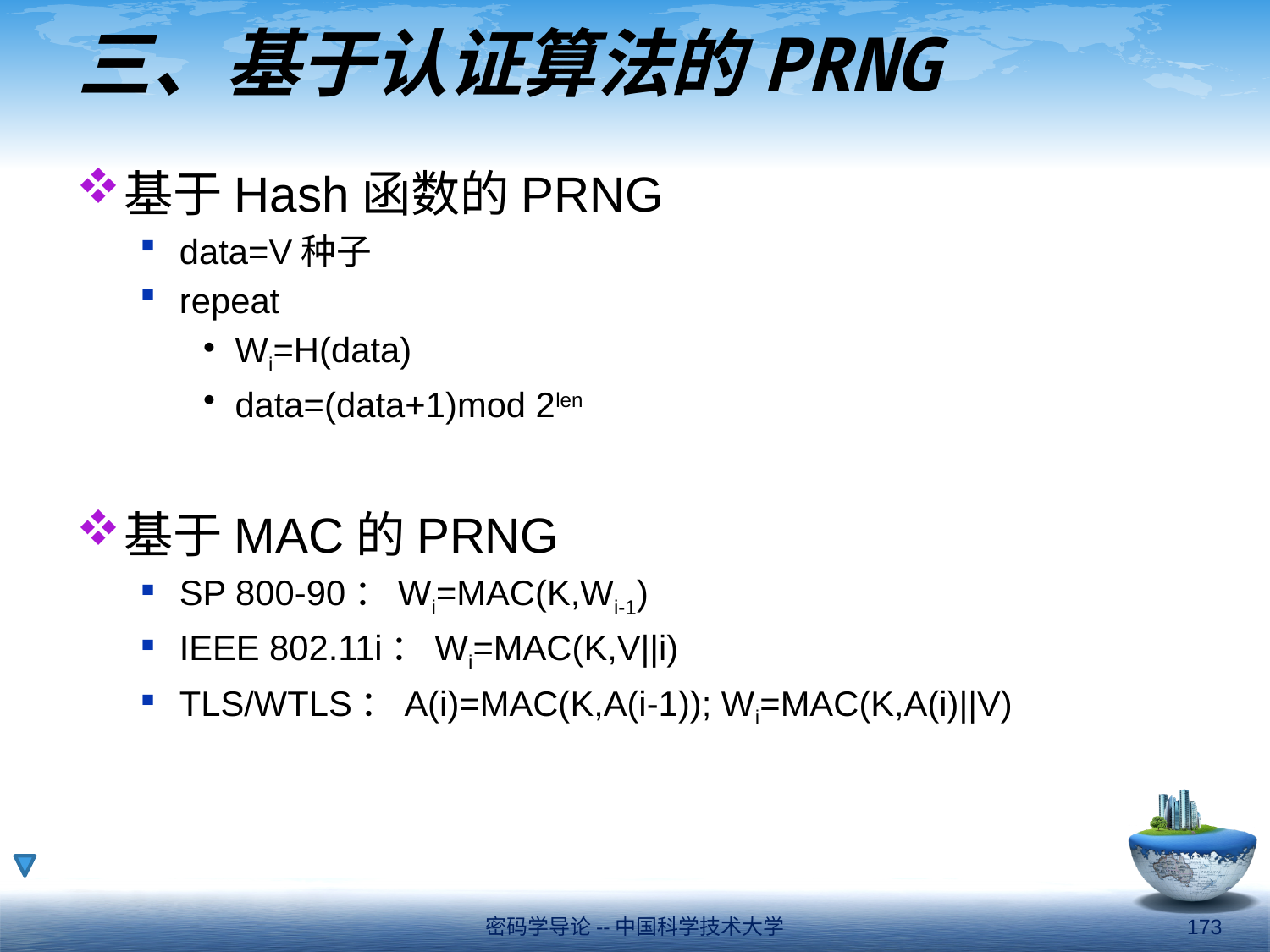

# 三、基于认证算法的PRNG
基于Hash函数的PRNG
data=V种子
repeat
Wi=H(data)
data=(data+1)mod 2len

基于MAC的PRNG
SP 800-90：Wi=MAC(K,Wi-1)
IEEE 802.11i：Wi=MAC(K,V||i)
TLS/WTLS：A(i)=MAC(K,A(i-1)); Wi=MAC(K,A(i)||V)

密码学导论--中国科学技术大学
173